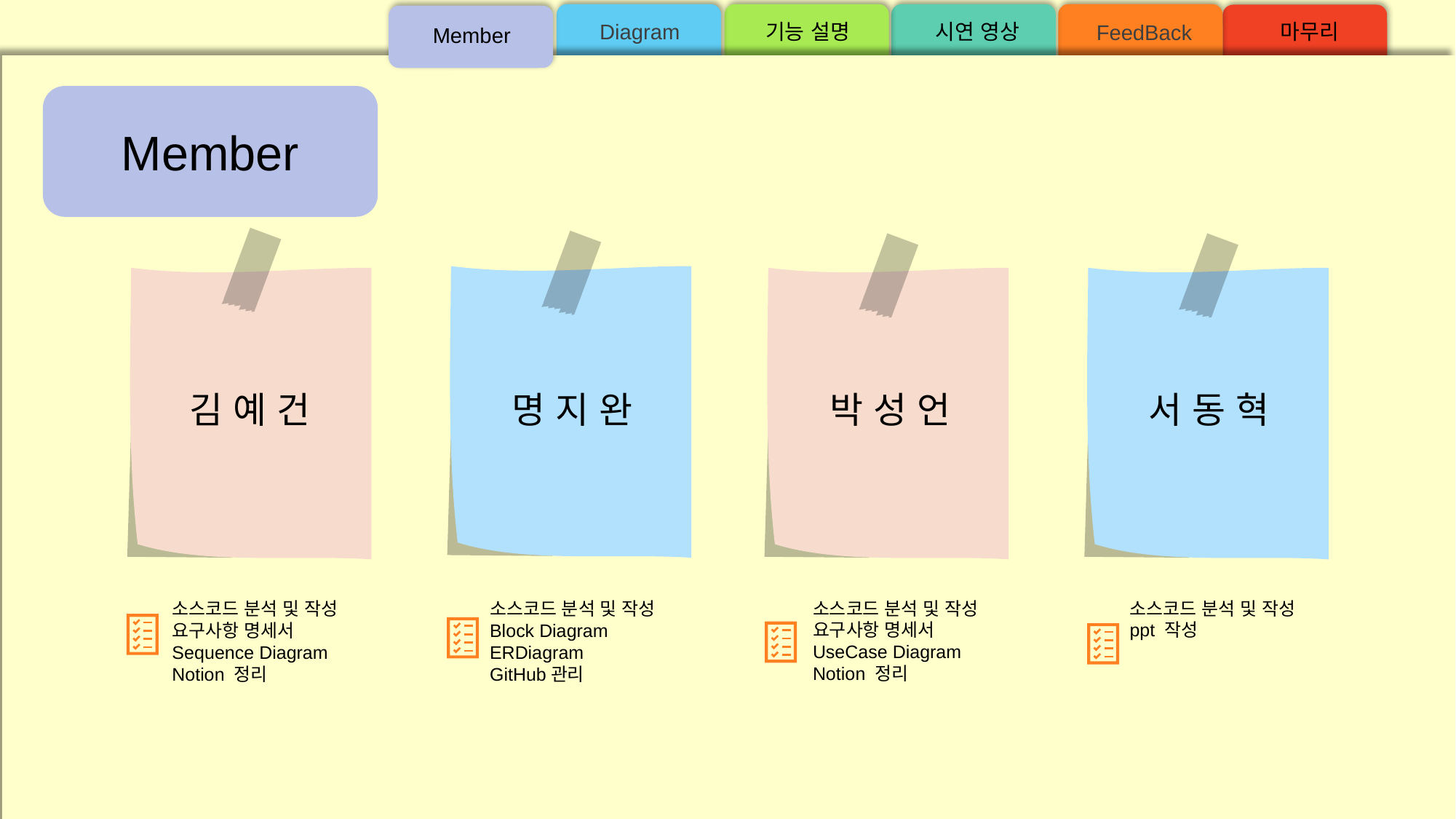

기능 설명
마무리
시연 영상
Diagram
FeedBack
Member

Member

명 지 완
박 성 언
서 동 혁
김 예 건
소스코드 분석 및 작성
요구사항 명세서
UseCase Diagram
Notion 정리
소스코드 분석 및 작성
ppt 작성

소스코드 분석 및 작성
요구사항 명세서
Sequence Diagram
Notion 정리
소스코드 분석 및 작성
Block Diagram
ERDiagram
GitHub관리